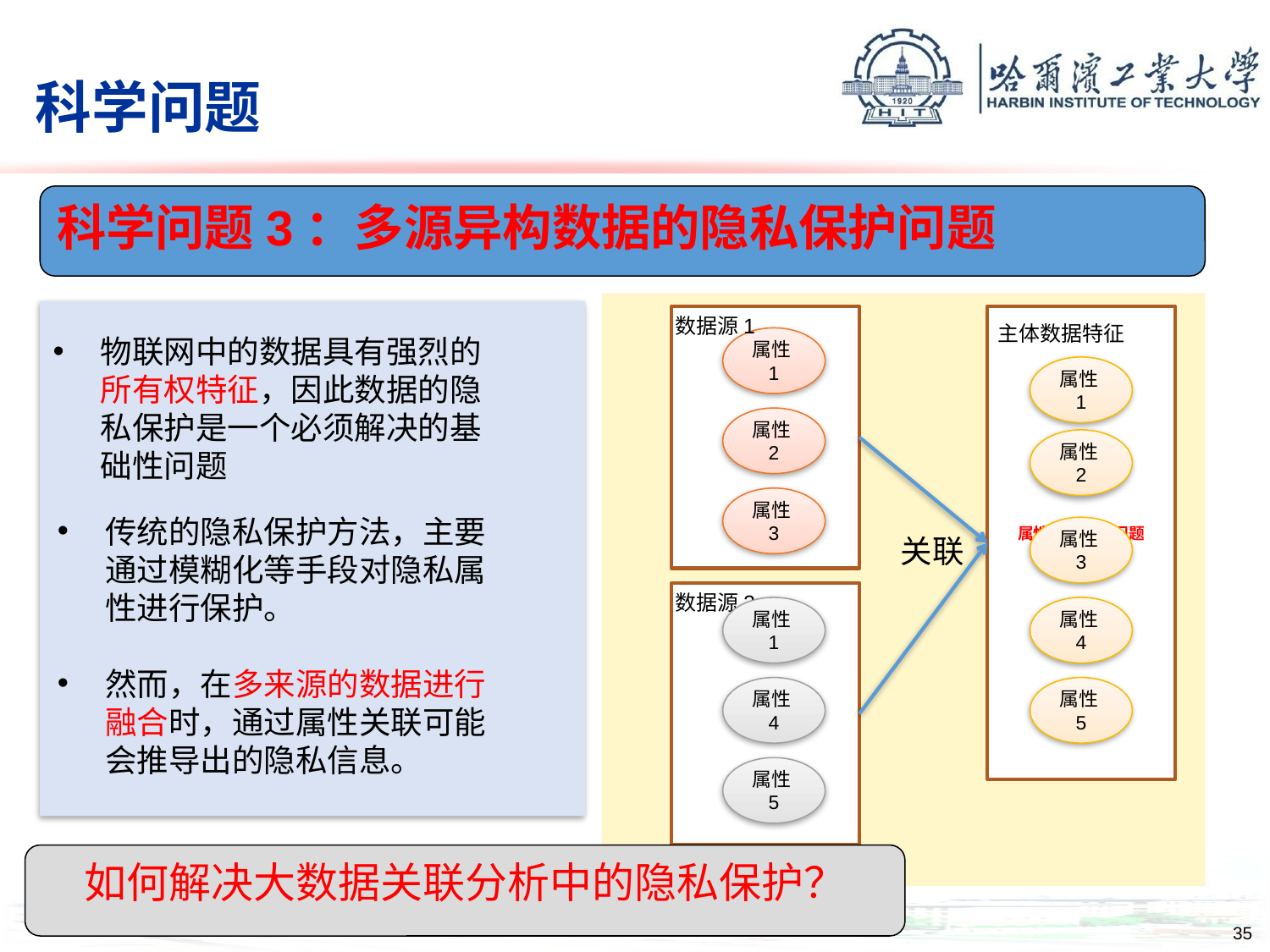

# 科学问题
科学问题3：多源异构数据的隐私保护问题

数据源1
属性关联分析问题

主体数据特征
属性1
属性2
属性3
属性1
属性2
属性3
关联

数据源2
属性1
属性4
属性5
属性4
属性5
物联网中的数据具有强烈的所有权特征，因此数据的隐私保护是一个必须解决的基础性问题
传统的隐私保护方法，主要通过模糊化等手段对隐私属性进行保护。

然而，在多来源的数据进行融合时，通过属性关联可能会推导出的隐私信息。

如何解决大数据关联分析中的隐私保护？